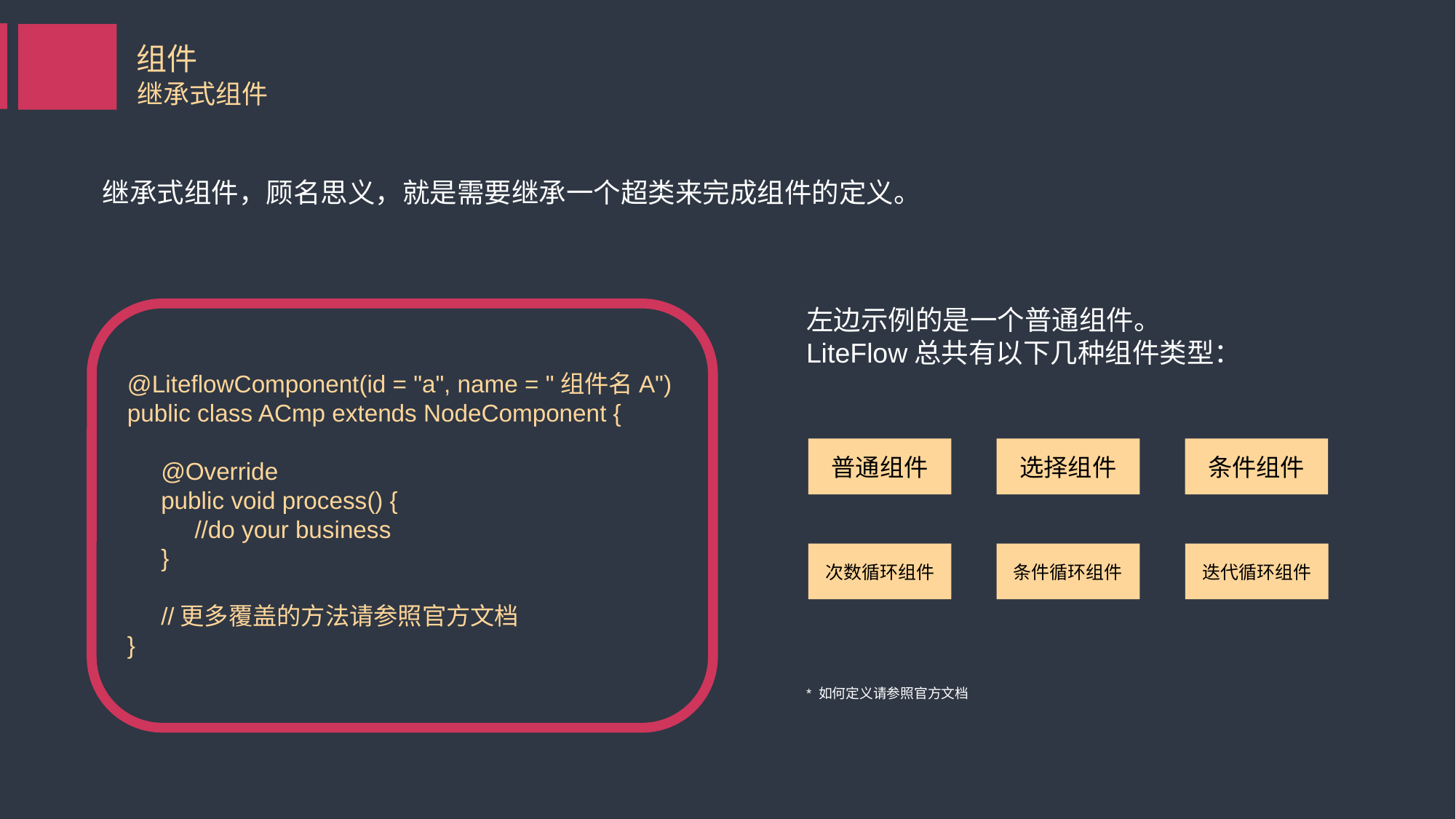

组件
继承式组件
继承式组件，顾名思义，就是需要继承一个超类来完成组件的定义。
左边示例的是一个普通组件。
LiteFlow总共有以下几种组件类型：

@LiteflowComponent(id = "a", name = "组件名A")
public class ACmp extends NodeComponent {

     @Override
     public void process() {
          //do your business
     }

     //更多覆盖的方法请参照官方文档
}
普通组件
选择组件
条件组件
次数循环组件
条件循环组件
迭代循环组件
* 如何定义请参照官方文档